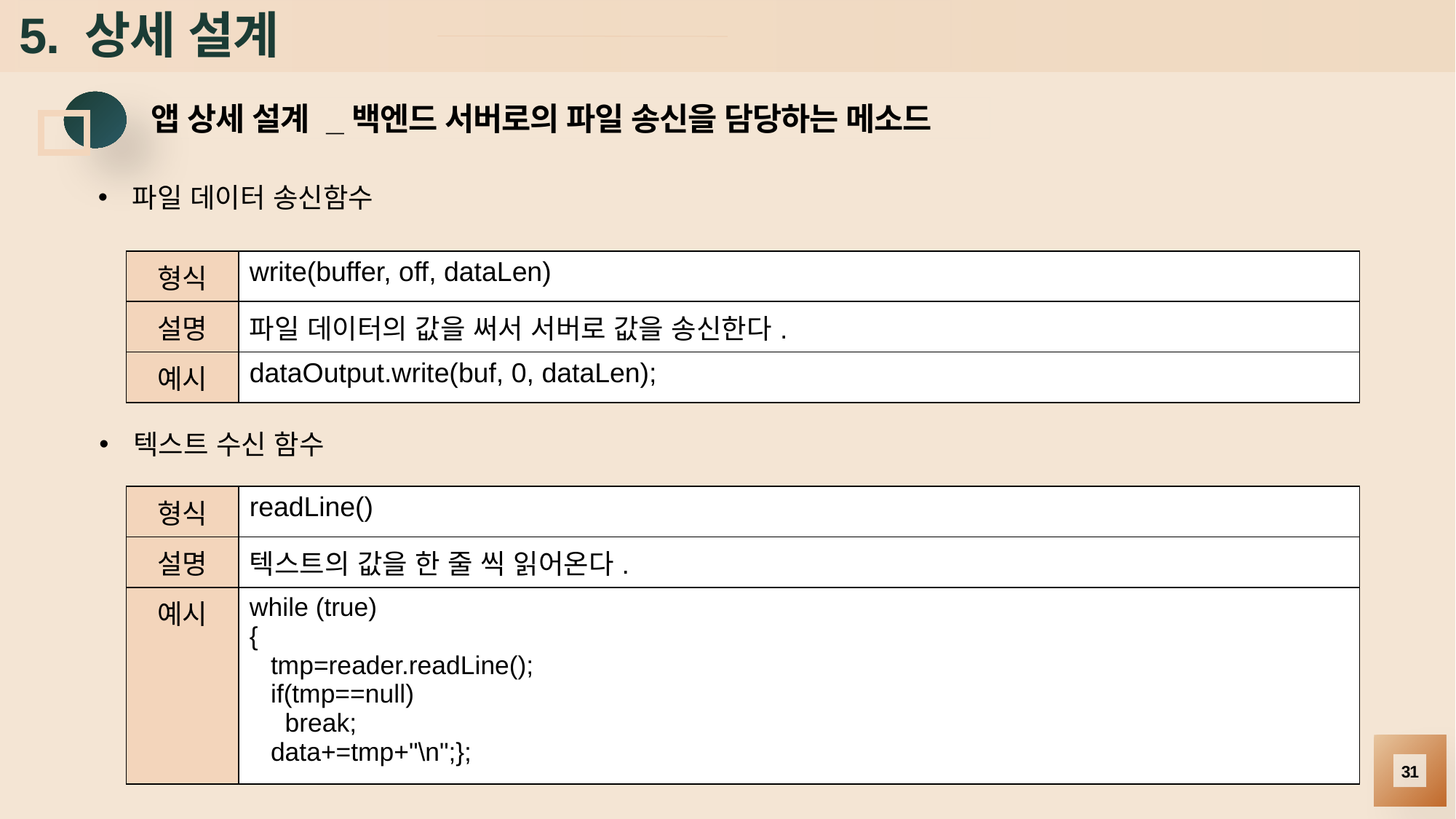

# 5. 상세 설계

앱 상세 설계 _백엔드 서버로의 파일 송신을 담당하는 메소드

파일 데이터 송신함수
| 형식 | write(buffer, off, dataLen) |
| --- | --- |
| 설명 | 파일 데이터의 값을 써서 서버로 값을 송신한다. |
| 예시 | dataOutput.write(buf, 0, dataLen); |
텍스트 수신 함수
| 형식 | readLine() |
| --- | --- |
| 설명 | 텍스트의 값을 한 줄 씩 읽어온다. |
| 예시 | while (true) { tmp=reader.readLine(); if(tmp==null) break; data+=tmp+"\n";}; |
31